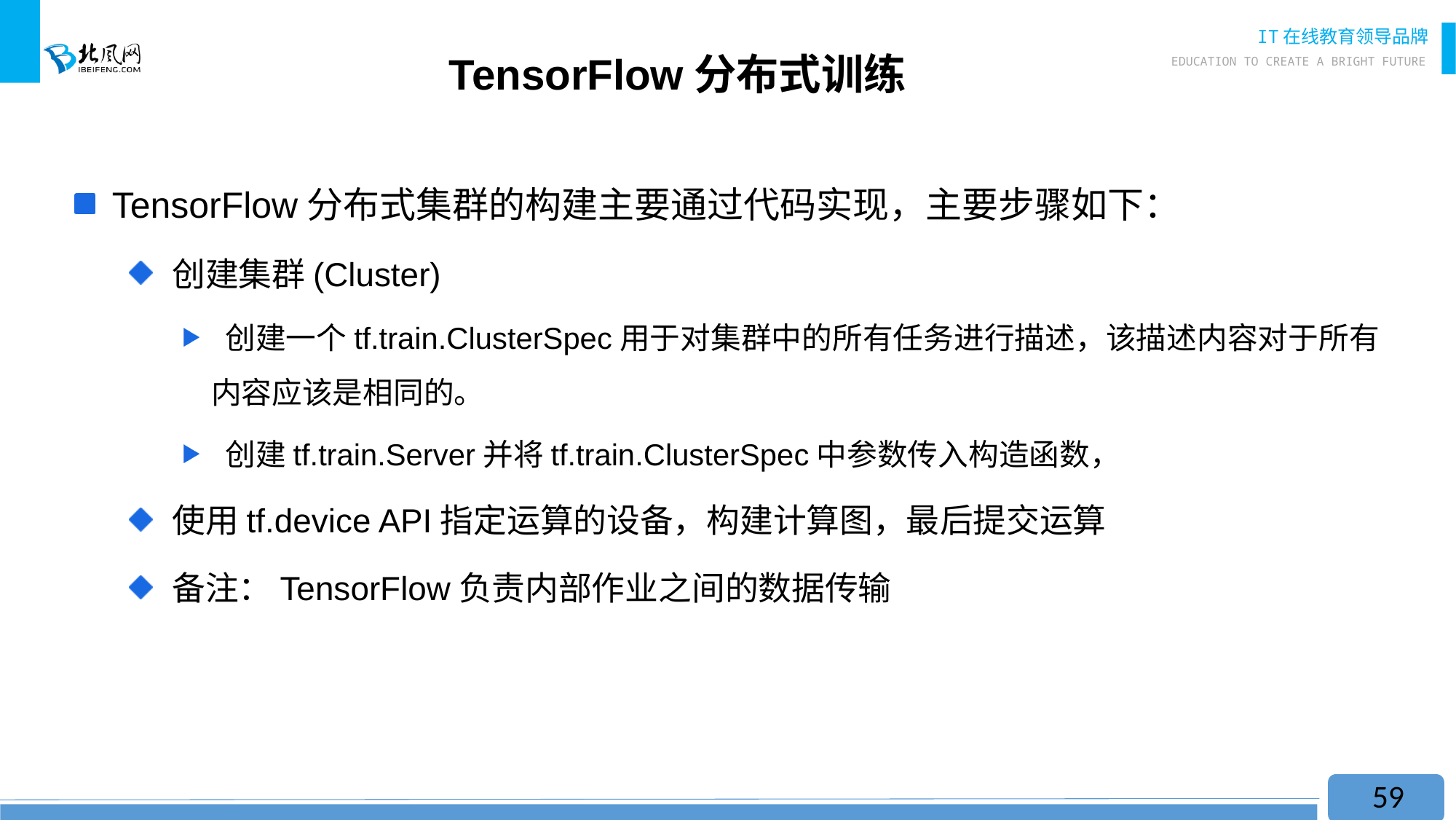

# TensorFlow分布式训练
 TensorFlow分布式集群的构建主要通过代码实现，主要步骤如下：
 创建集群(Cluster)
 创建一个tf.train.ClusterSpec用于对集群中的所有任务进行描述，该描述内容对于所有内容应该是相同的。
 创建tf.train.Server并将tf.train.ClusterSpec中参数传入构造函数，
 使用tf.device API指定运算的设备，构建计算图，最后提交运算
 备注：TensorFlow负责内部作业之间的数据传输